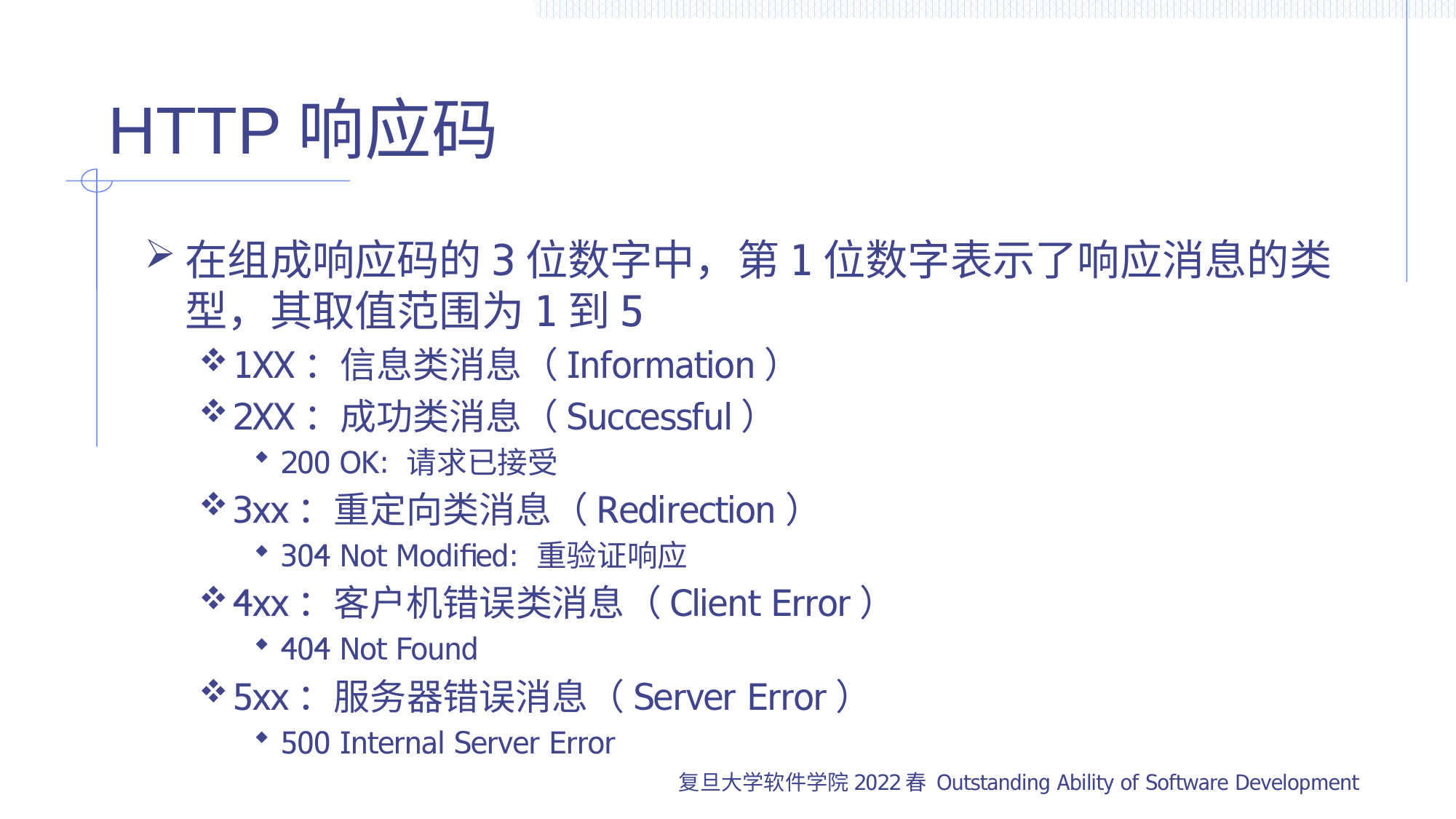

# HTTP响应码
在组成响应码的3位数字中，第1位数字表示了响应消息的类型，其取值范围为1到5
1XX：信息类消息（Information）
2XX：成功类消息（Successful）
200 OK: 请求已接受
3xx：重定向类消息（Redirection）
304 Not Modified: 重验证响应
4xx：客户机错误类消息（Client Error）
404 Not Found
5xx：服务器错误消息（Server Error）
500 Internal Server Error